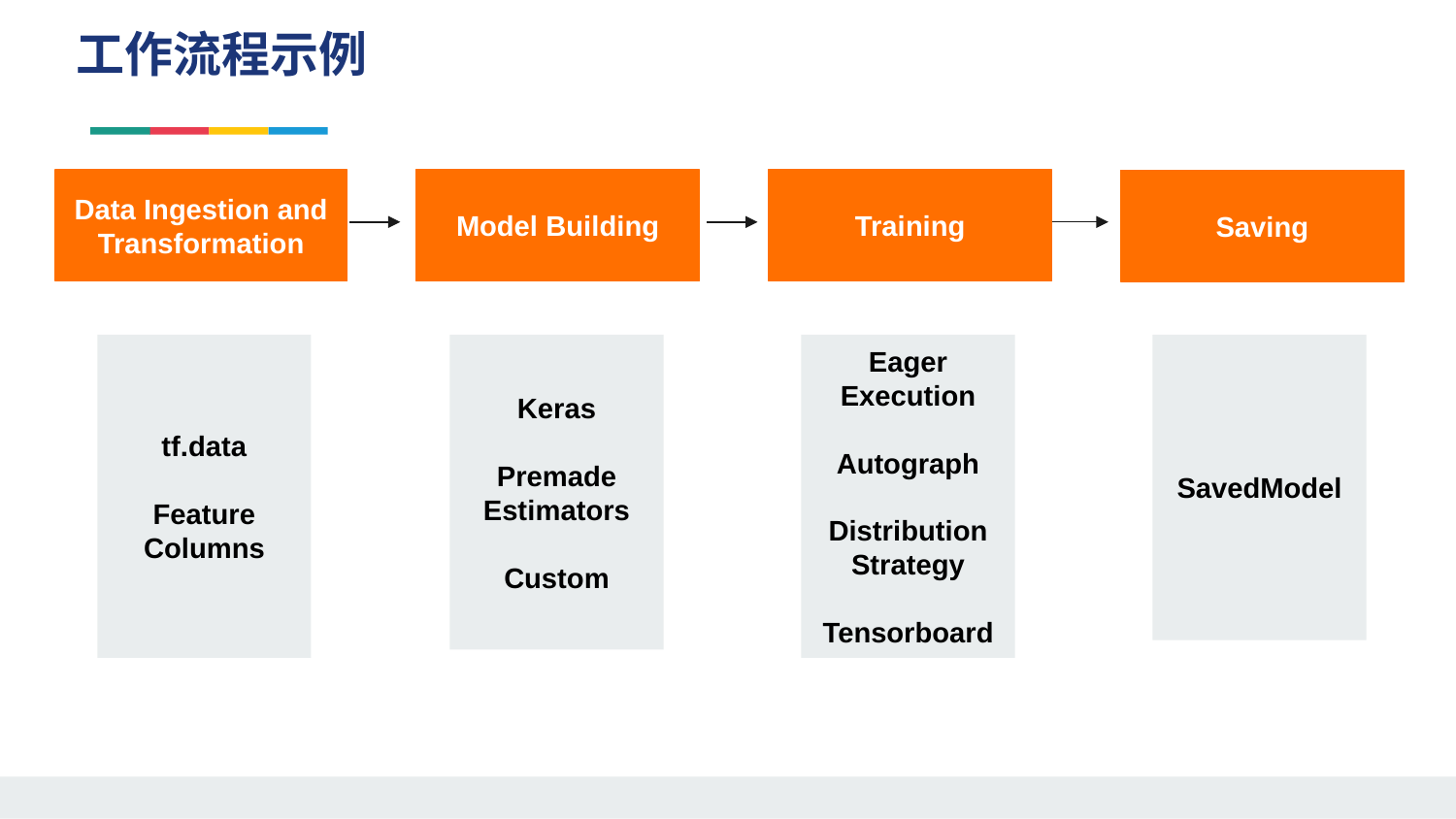

工作流程示例
Data Ingestion and Transformation
Model Building
Training
Saving
Keras

Premade Estimators

Custom
tf.data

Feature Columns
Eager Execution

Autograph

Distribution Strategy

Tensorboard
SavedModel